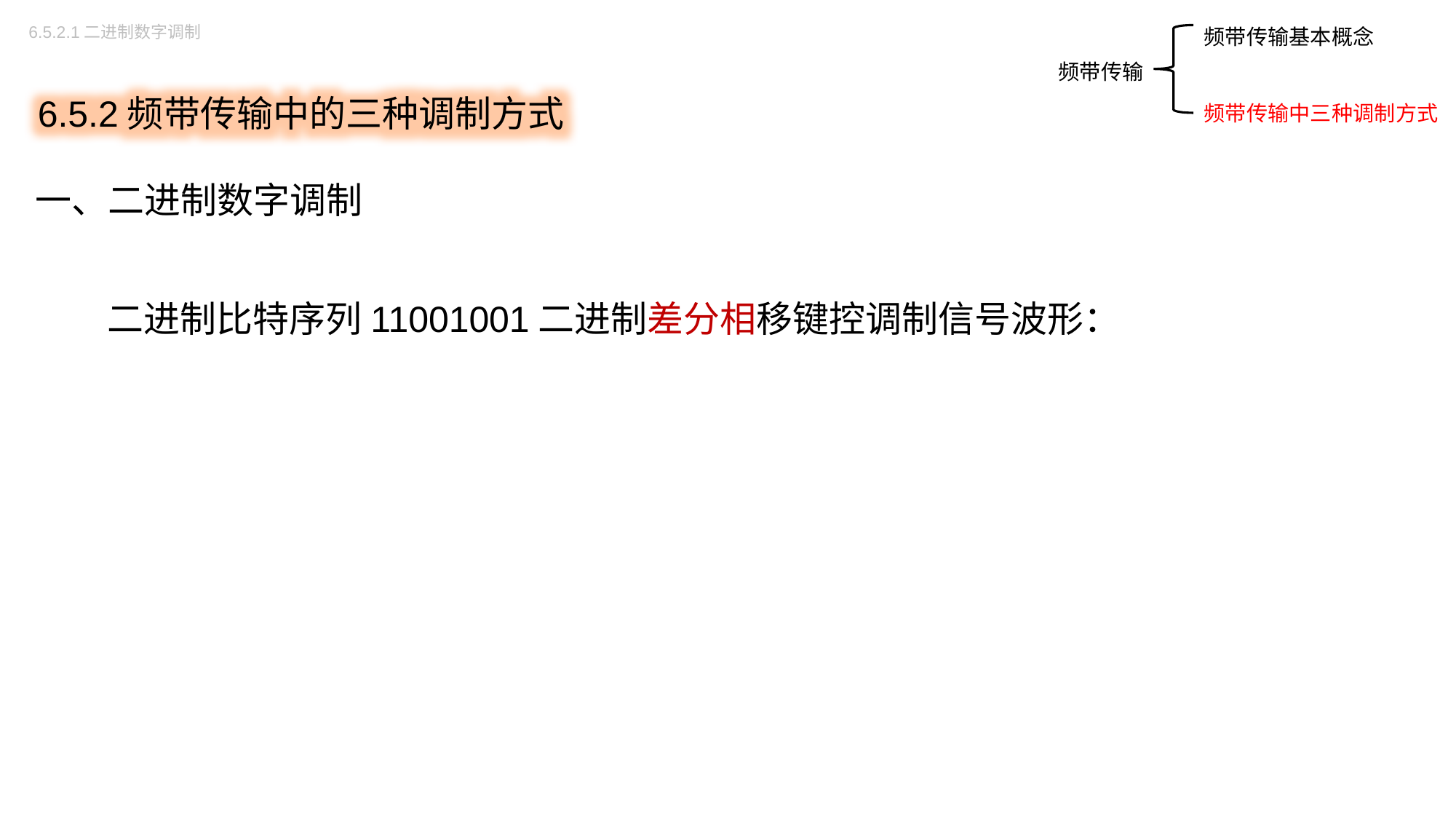

频带传输基本概念

频带传输中三种调制方式
6.5.2.1二进制数字调制

6.5.2频带传输中的三种调制方式
频带传输
一、二进制数字调制
二进制比特序列11001001二进制差分相移键控调制信号波形：